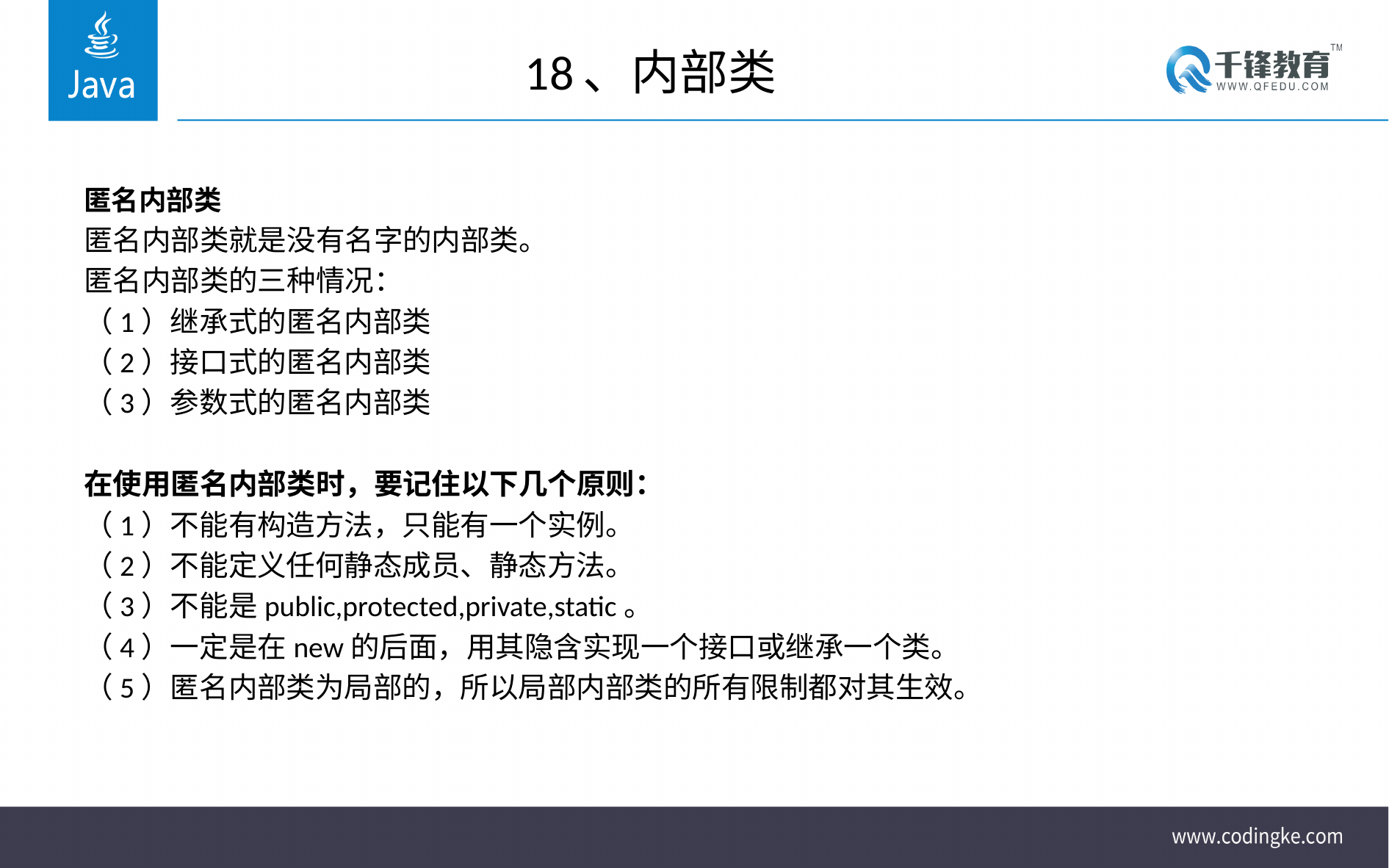

# 18、内部类
匿名内部类
匿名内部类就是没有名字的内部类。
匿名内部类的三种情况：
（1）继承式的匿名内部类
（2）接口式的匿名内部类
（3）参数式的匿名内部类

在使用匿名内部类时，要记住以下几个原则：
（1）不能有构造方法，只能有一个实例。
（2）不能定义任何静态成员、静态方法。
（3）不能是public,protected,private,static。
（4）一定是在new的后面，用其隐含实现一个接口或继承一个类。
（5）匿名内部类为局部的，所以局部内部类的所有限制都对其生效。